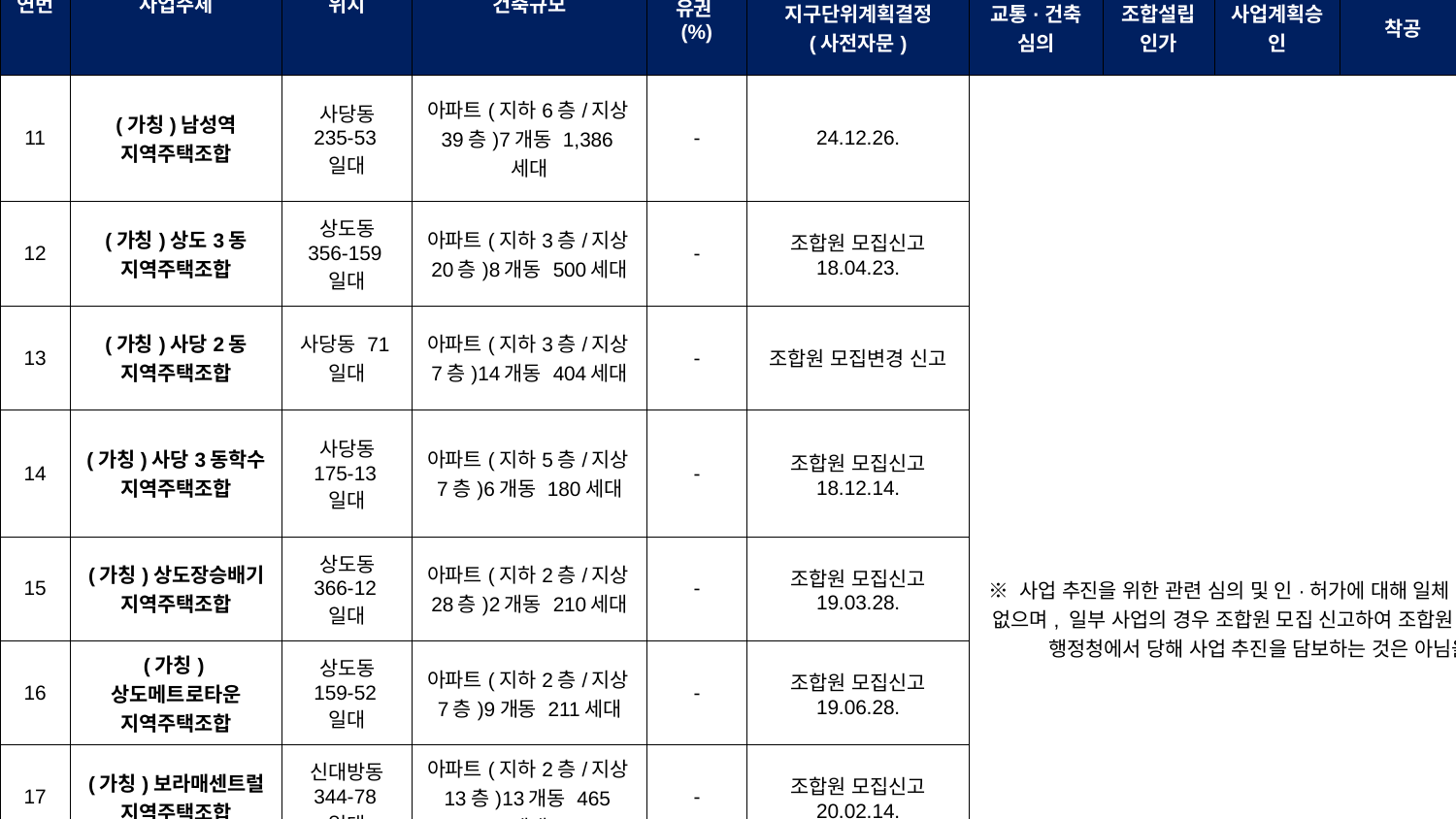

| 연번 | 사업주체 | 위치 | 건축규모 | 토지소유권(%) | 진행단계 |  |  |  |  |  |
| --- | --- | --- | --- | --- | --- | --- | --- | --- | --- | --- |
|  |  |  |  |  | 지구단위계획결정 (사전자문) | 교통·건축 심의 | 조합설립인가 | 사업계획승인 | 착공 | 사용검사 |
| 11 | (가칭)남성역 지역주택조합 | 사당동 235-53일대 | 아파트(지하6층/지상39층)7개동 1,386세대 | - | 24.12.26. | ※ 사업 추진을 위한 관련 심의 및 인·허가에 대해 일체 진행된 사실이 없으며, 일부 사업의 경우 조합원 모집 신고하여 조합원 모집 중이나, 행정청에서 당해 사업 추진을 담보하는 것은 아님을 주의 |  |  |  |  |
| 12 | (가칭)상도3동 지역주택조합 | 상도동 356-159일대 | 아파트(지하3층/지상20층)8개동 500세대 | - | 조합원 모집신고 18.04.23. |  |  |  |  |  |
| 13 | (가칭)사당2동 지역주택조합 | 사당동 71일대 | 아파트(지하3층/지상7층)14개동 404세대 | - | 조합원 모집변경 신고 |  |  |  |  |  |
| 14 | (가칭)사당3동학수 지역주택조합 | 사당동 175-13일대 | 아파트(지하5층/지상7층)6개동 180세대 | - | 조합원 모집신고 18.12.14. |  |  |  |  |  |
| 15 | (가칭)상도장승배기 지역주택조합 | 상도동 366-12일대 | 아파트(지하2층/지상28층)2개동 210세대 | - | 조합원 모집신고 19.03.28. |  |  |  |  |  |
| 16 | (가칭)상도메트로타운 지역주택조합 | 상도동 159-52일대 | 아파트(지하2층/지상7층)9개동 211세대 | - | 조합원 모집신고 19.06.28. |  |  |  |  |  |
| 17 | (가칭)보라매센트럴 지역주택조합 | 신대방동 344-78일대 | 아파트(지하2층/지상13층)13개동 465세대 | - | 조합원 모집신고 20.02.14. |  |  |  |  |  |
| 18 | (가칭)이수 지역주택조합 | 사당동 156-3일대 | 아파트(지하6층/지상38층)3개동 534세대 | - | 조합원 모집변경신고 24.10.17. |  |  |  |  |  |
| 19 | (가칭)사당5동 지역주택조합 | 사당동 217-15일대 | 아파트(지하4층/지상29층)6개동 502세대 | - | 조합원 모집신고 22.04.20. |  |  |  |  |  |
| 20 | (가칭)보라매 지역주택조합 | 신대방동 364-190일대 | 아파트(지사4층/지상33층)7개동 750세대 | - | 조합원 모집신고 23.08.11. |  |  |  |  |  |